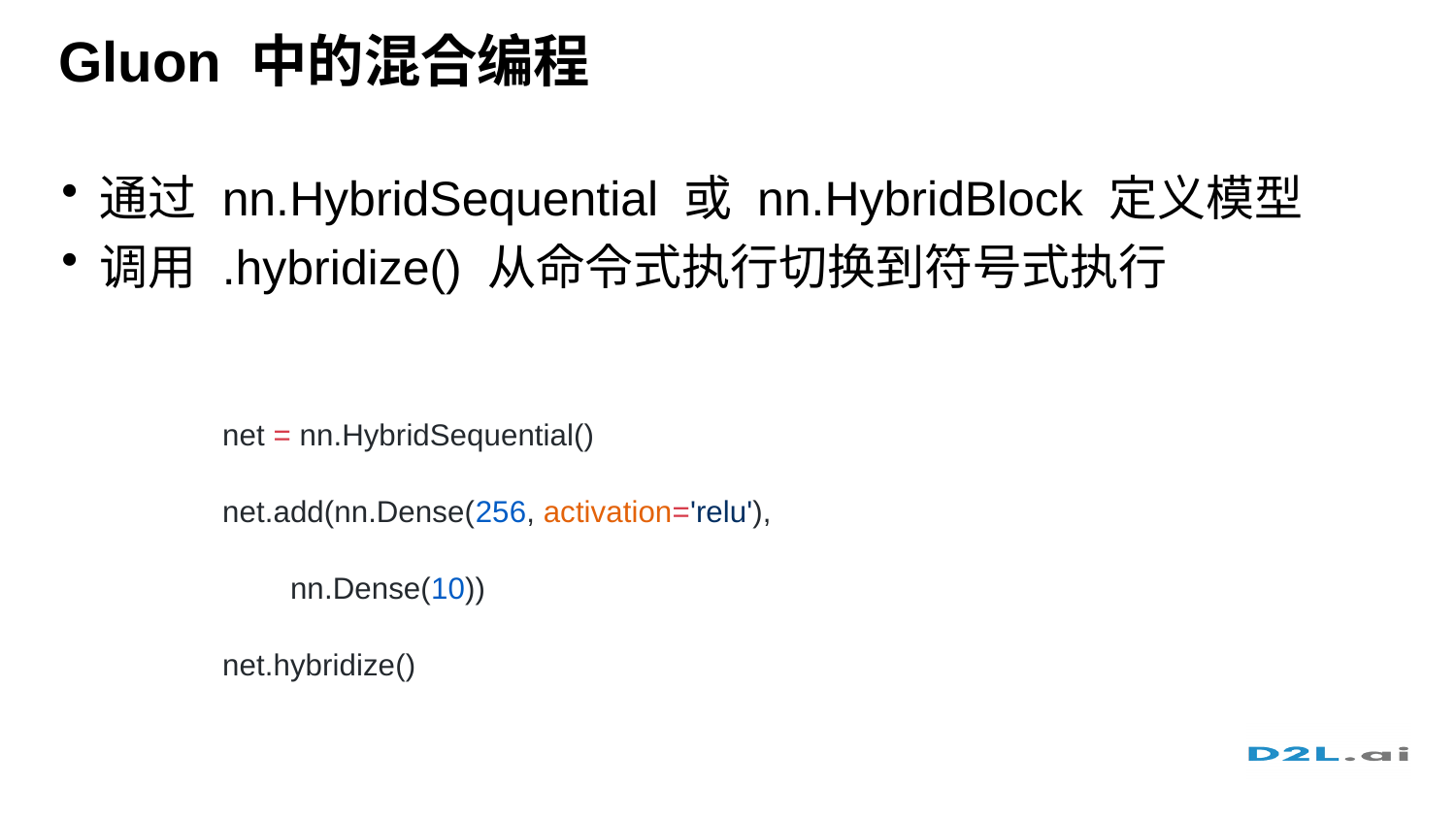

# Gluon 中的混合编程
通过 nn.HybridSequential 或 nn.HybridBlock 定义模型
调用 .hybridize() 从命令式执行切换到符号式执行
net = nn.HybridSequential()
net.add(nn.Dense(256, activation='relu'),
        nn.Dense(10))
net.hybridize()